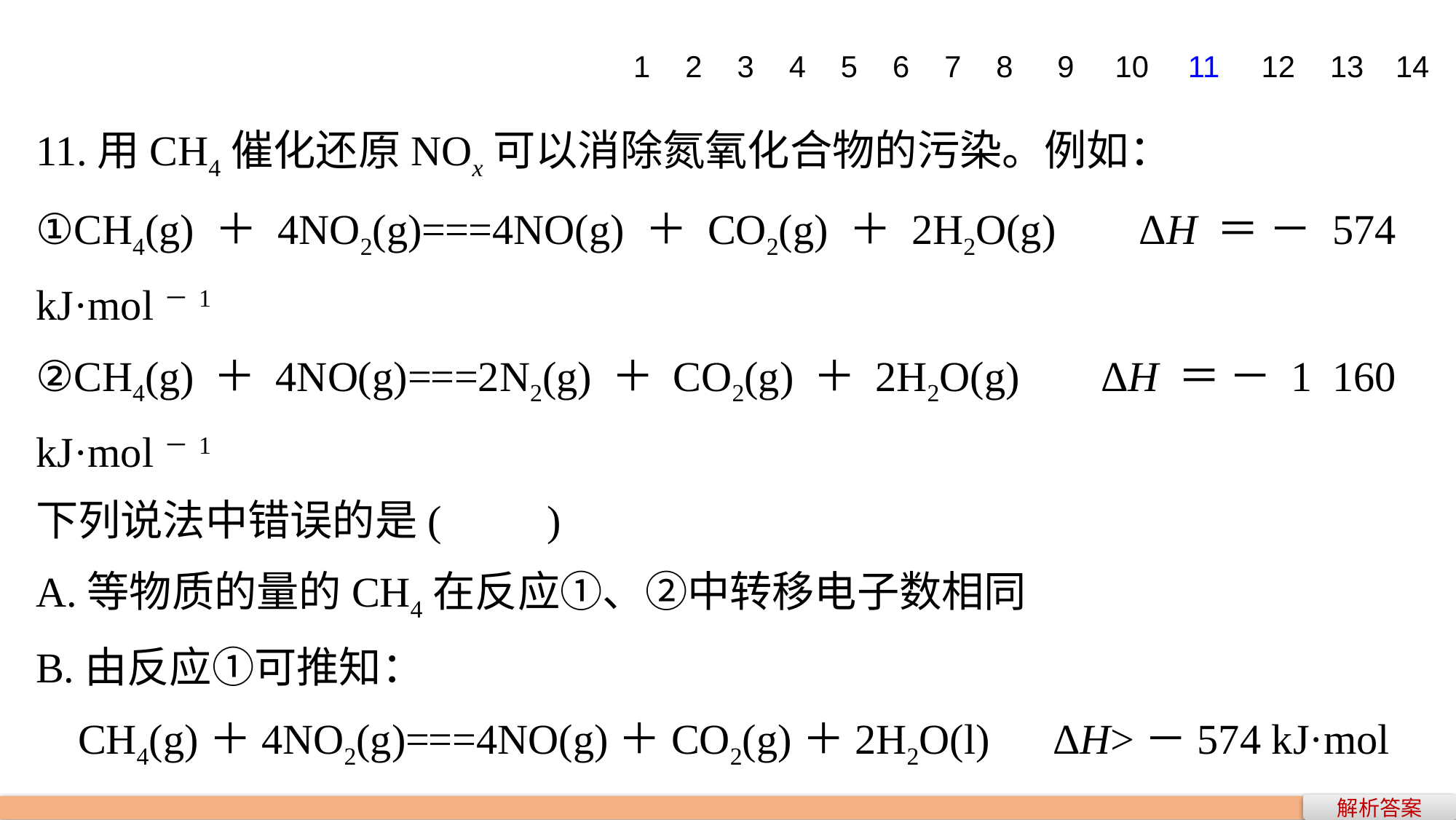

1
2
3
4
5
6
7
8
9
10
11
12
13
14
11.用CH4催化还原NOx可以消除氮氧化合物的污染。例如：
①CH4(g)＋4NO2(g)===4NO(g)＋CO2(g)＋2H2O(g)　ΔH＝－574 kJ·mol－1
②CH4(g)＋4NO(g)===2N2(g)＋CO2(g)＋2H2O(g)　ΔH＝－1 160 kJ·mol－1
下列说法中错误的是(　　)
A.等物质的量的CH4在反应①、②中转移电子数相同
B.由反应①可推知：
    CH4(g)＋4NO2(g)===4NO(g)＋CO2(g)＋2H2O(l)　ΔH>－574 kJ·mol－1
C.4NO2(g)＋2N2(g)===8NO(g)　ΔH＝＋586 kJ·mol－1
D.若用标准状况下4.48 L CH4把NO2还原为N2，整个过程中转移的电子总
　数为1.6 NA
解析答案